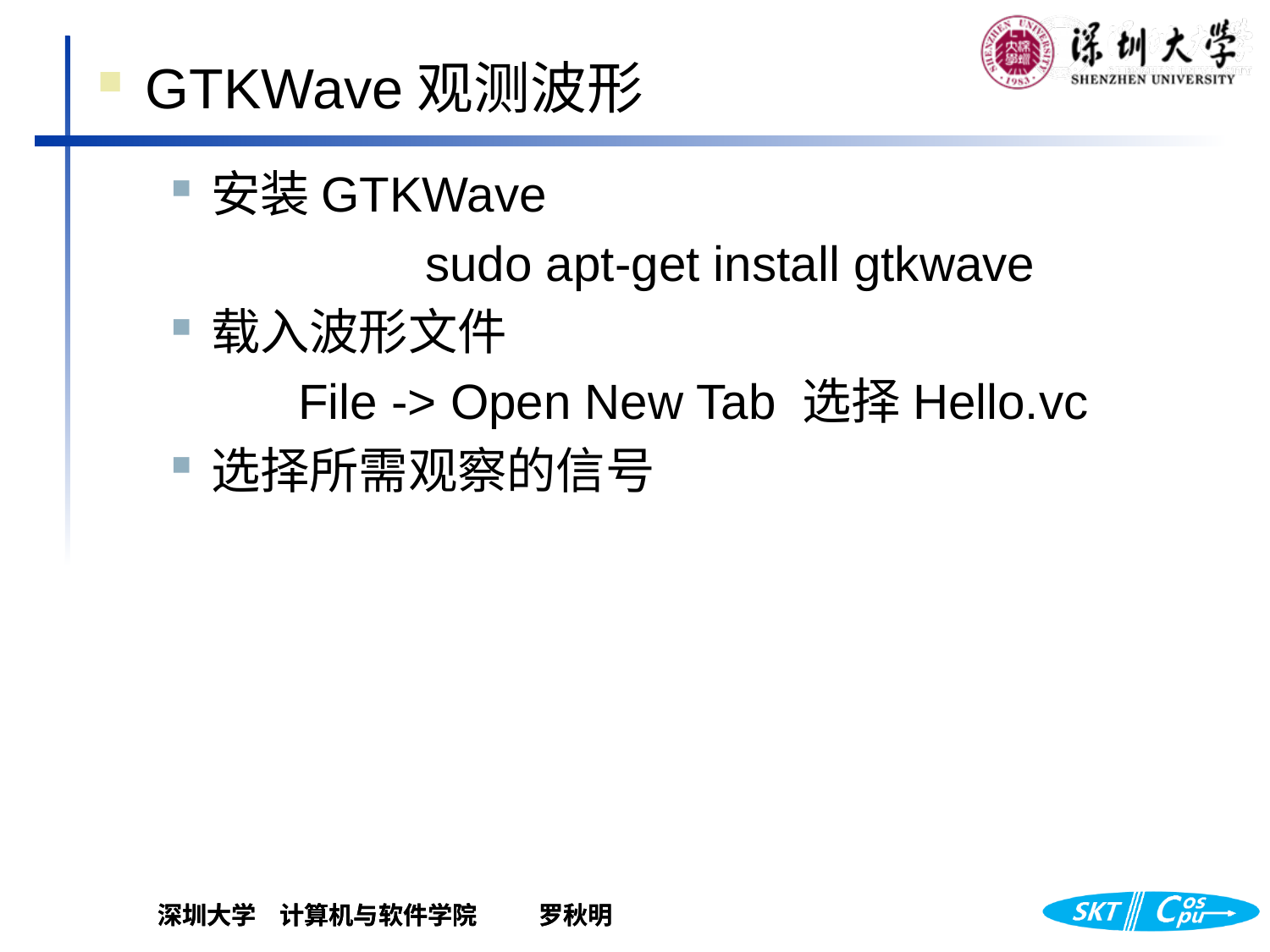

GTKWave观测波形
安装GTKWave
		sudo apt-get install gtkwave
载入波形文件
	File -> Open New Tab 选择Hello.vc
选择所需观察的信号